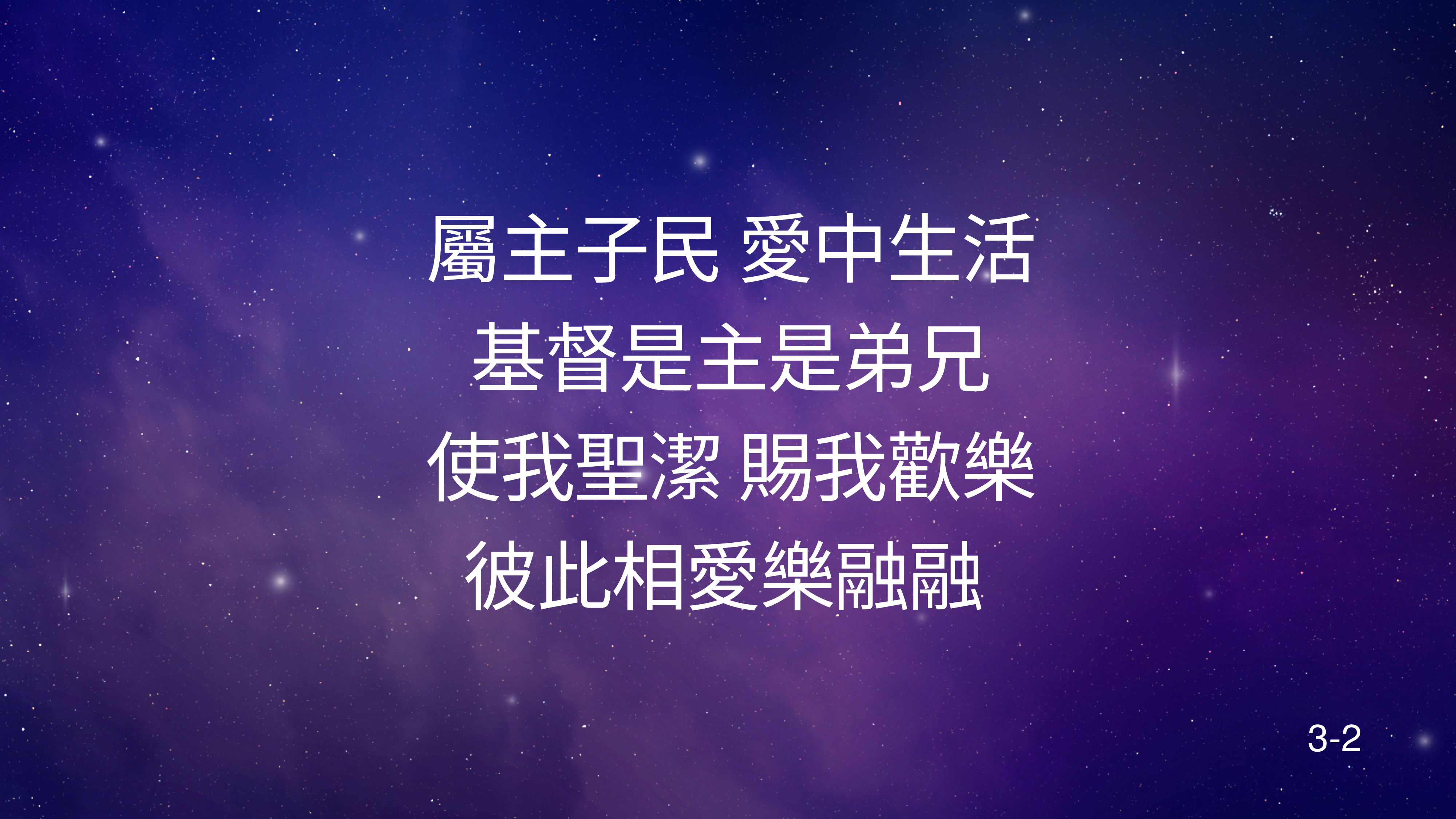

# 屬主子民 愛中生活​
基督是主是弟兄​
使我聖潔 賜我歡樂​
彼此相愛樂融融 ​
3-2